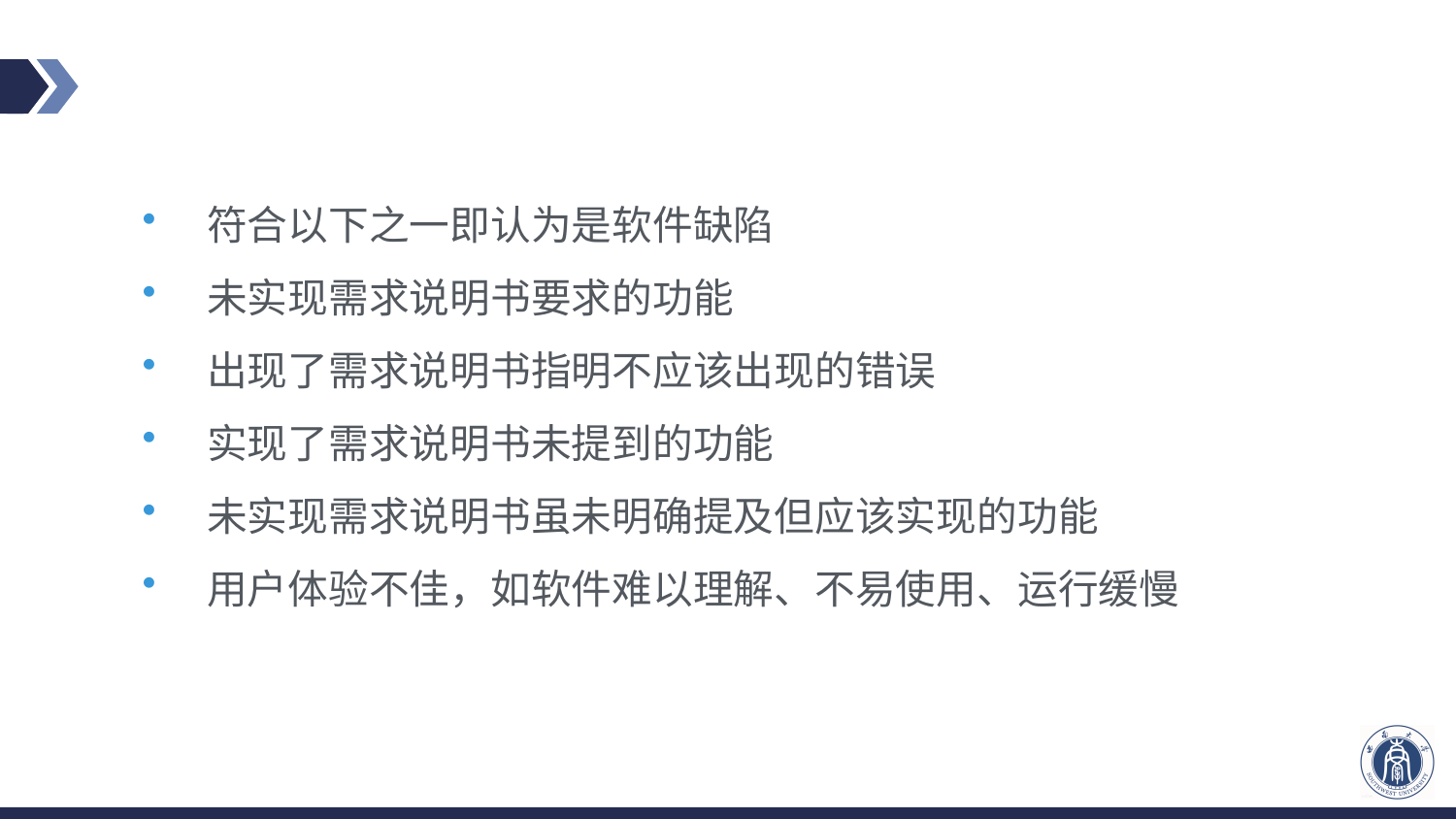

#
符合以下之一即认为是软件缺陷
未实现需求说明书要求的功能
出现了需求说明书指明不应该出现的错误
实现了需求说明书未提到的功能
未实现需求说明书虽未明确提及但应该实现的功能
用户体验不佳，如软件难以理解、不易使用、运行缓慢